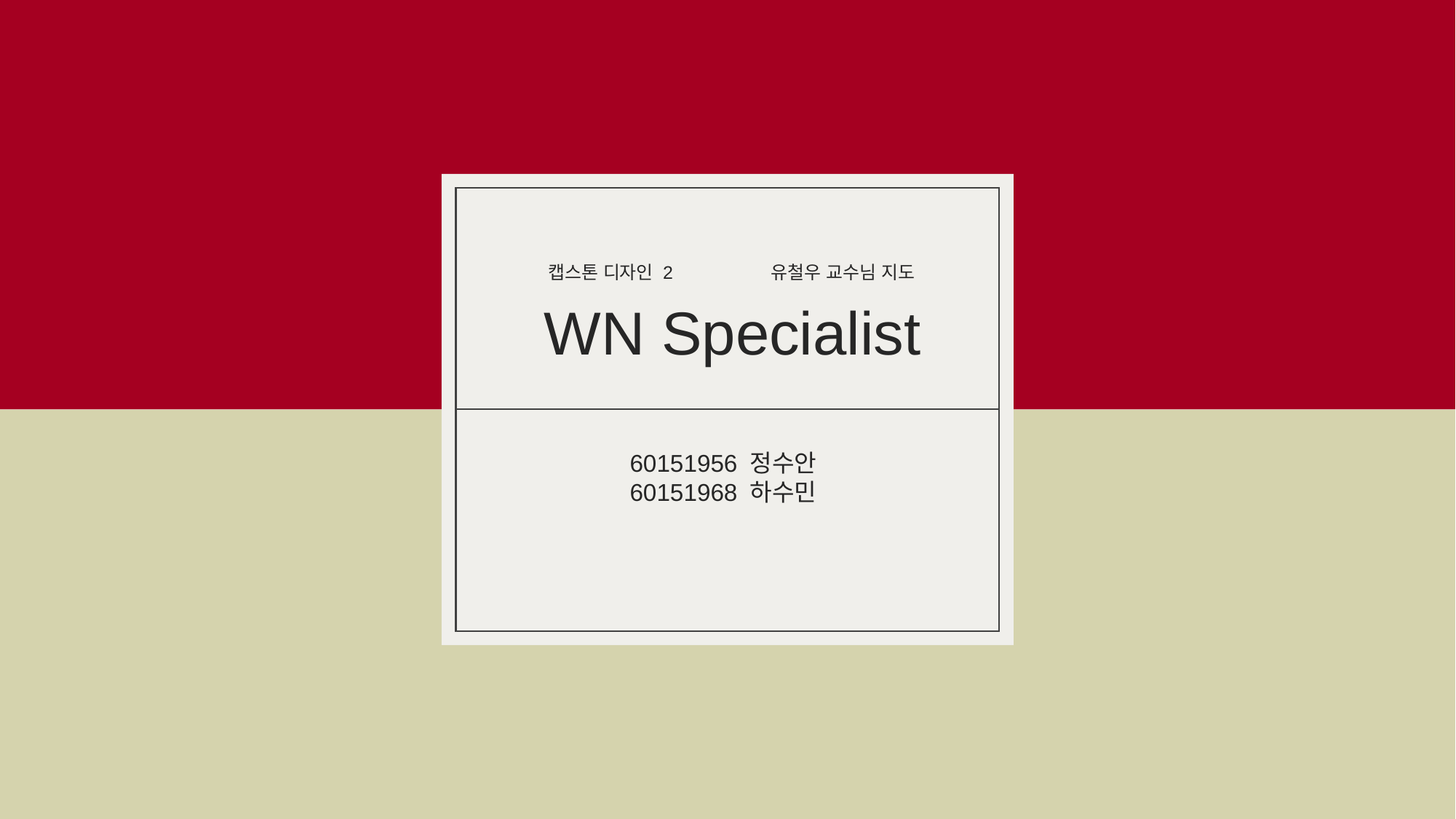

WN Specialist
캡스톤 디자인 2
유철우 교수님 지도
60151956 정수안
60151968 하수민